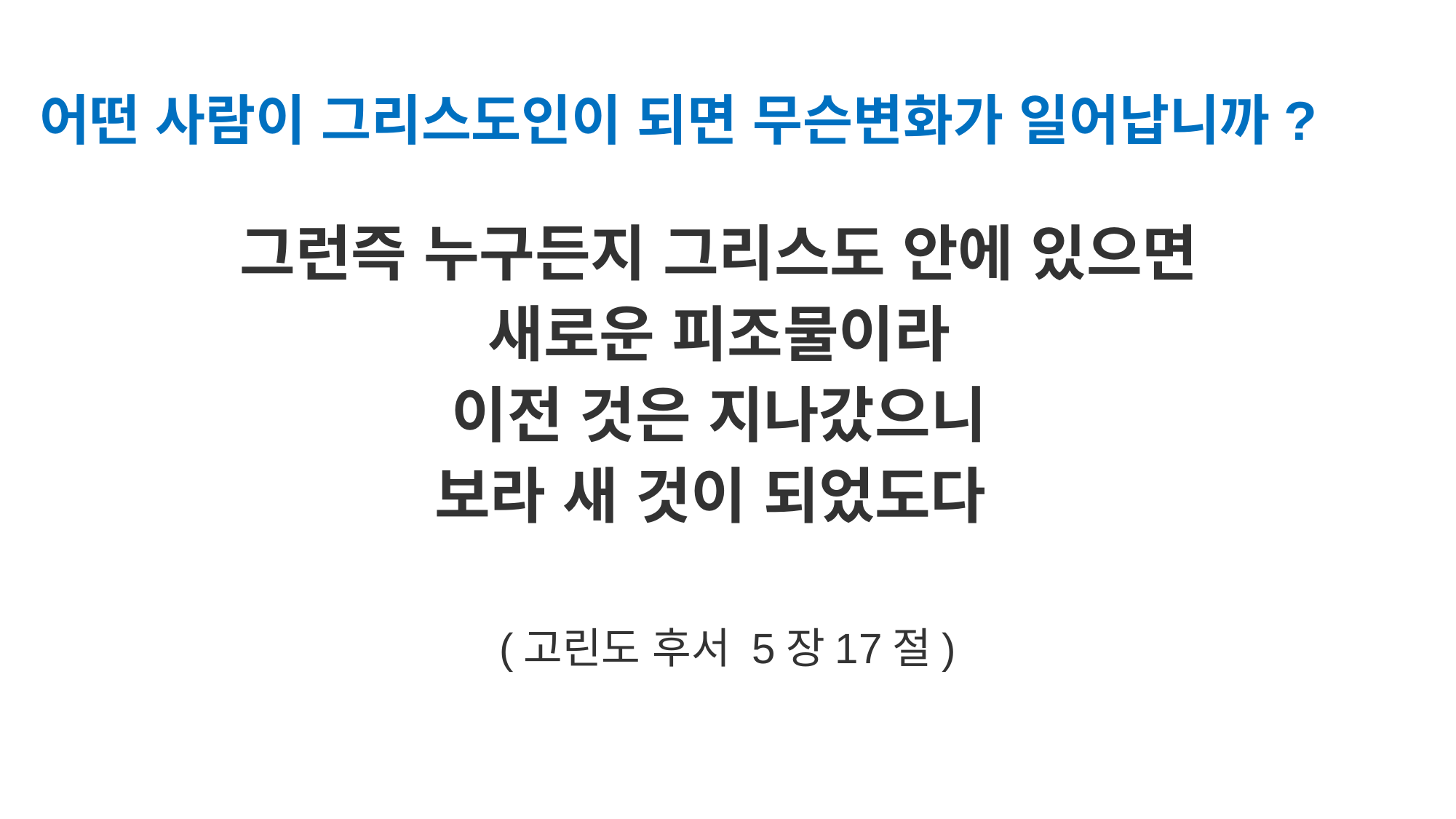

# 어떤 사람이 그리스도인이 되면 무슨변화가 일어납니까?
그런즉 누구든지 그리스도 안에 있으면
새로운 피조물이라
이전 것은 지나갔으니
보라 새 것이 되었도다

(고린도 후서 5장17절)